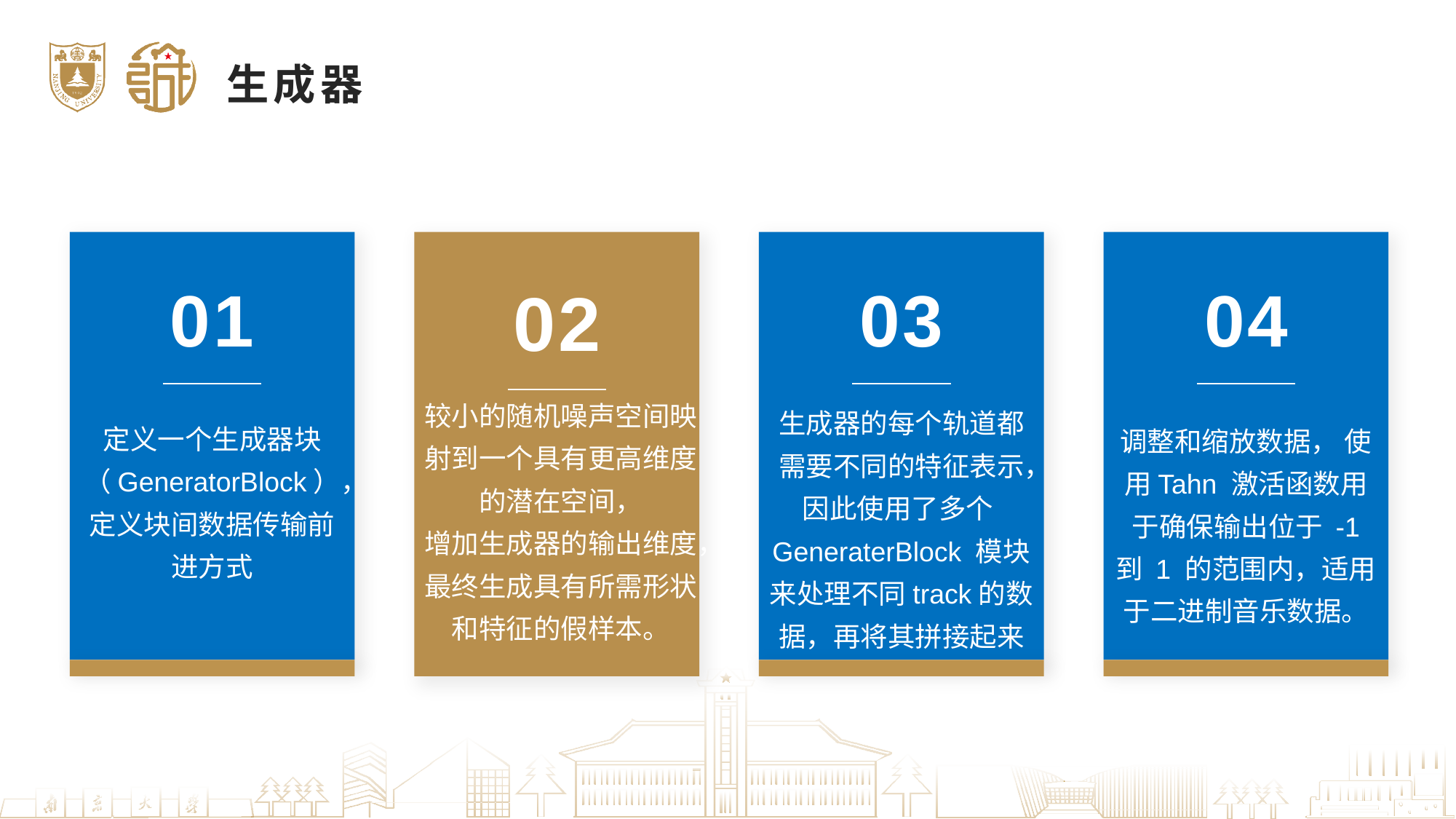

生成器

02
较小的随机噪声空间映射到一个具有更高维度的潜在空间，
增加生成器的输出维度，
最终生成具有所需形状和特征的假样本。

01

定义一个生成器块（GeneratorBlock），定义块间数据传输前进方式

03

生成器的每个轨道都需要不同的特征表示，因此使用了多个GeneraterBlock 模块来处理不同track的数据，再将其拼接起来

04

调整和缩放数据， 使用Tahn 激活函数用于确保输出位于 -1 到 1 的范围内，适用于二进制音乐数据。